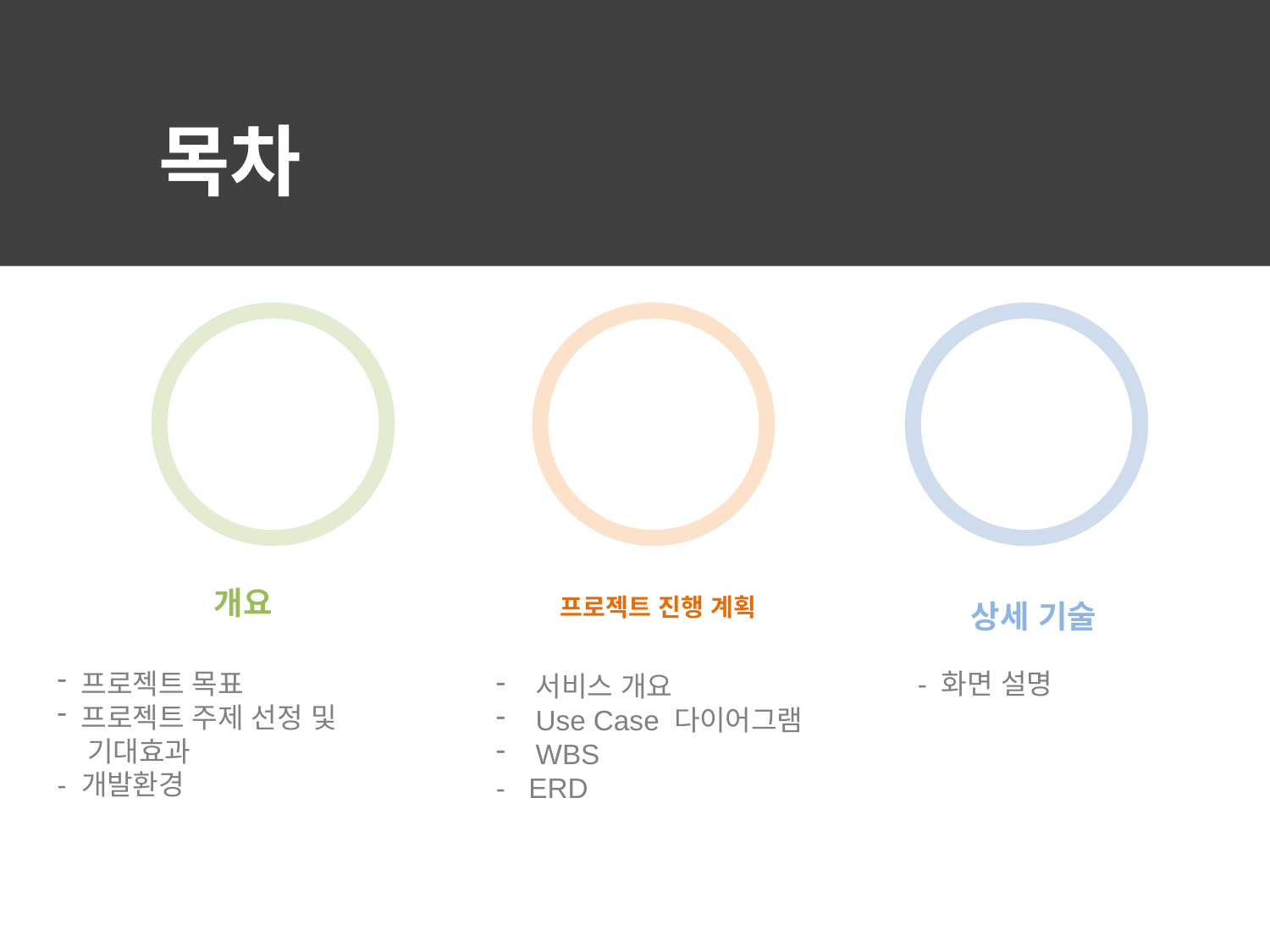

목차

개요
프로젝트 목표
프로젝트 주제 선정 및
   기대효과
- 개발환경
프로젝트 진행 계획
상세 기술
- 화면 설명
서비스 개요
Use Case 다이어그램
WBS
-   ERD